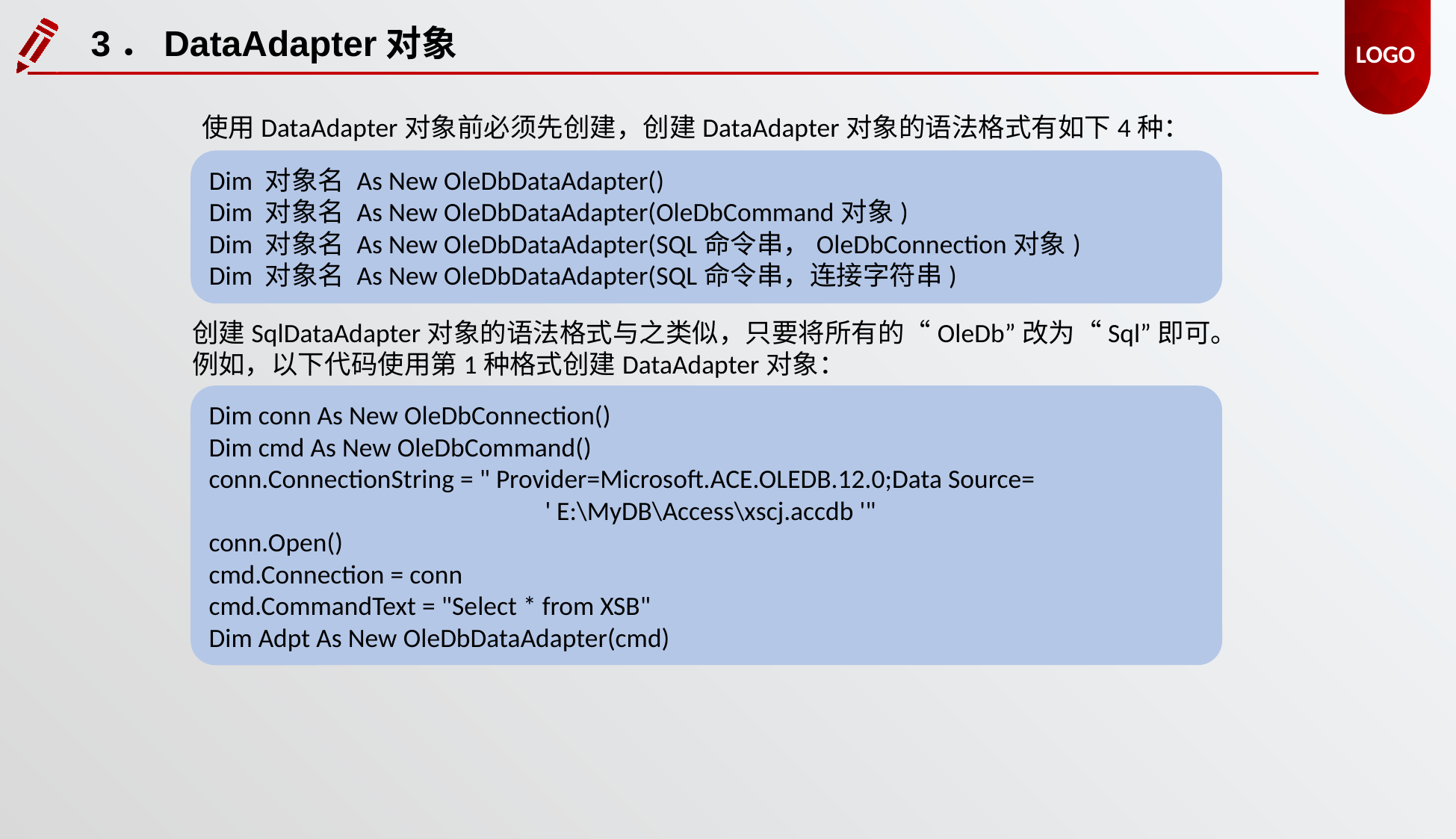

3．DataAdapter对象
使用DataAdapter对象前必须先创建，创建DataAdapter对象的语法格式有如下4种：
Dim 对象名 As New OleDbDataAdapter()
Dim 对象名 As New OleDbDataAdapter(OleDbCommand对象)
Dim 对象名 As New OleDbDataAdapter(SQL命令串，OleDbConnection对象)
Dim 对象名 As New OleDbDataAdapter(SQL命令串，连接字符串)
创建SqlDataAdapter对象的语法格式与之类似，只要将所有的“OleDb”改为“Sql”即可。
例如，以下代码使用第1种格式创建DataAdapter对象：
Dim conn As New OleDbConnection()
Dim cmd As New OleDbCommand()
conn.ConnectionString = " Provider=Microsoft.ACE.OLEDB.12.0;Data Source=
			' E:\MyDB\Access\xscj.accdb '"
conn.Open()
cmd.Connection = conn
cmd.CommandText = "Select * from XSB"
Dim Adpt As New OleDbDataAdapter(cmd)